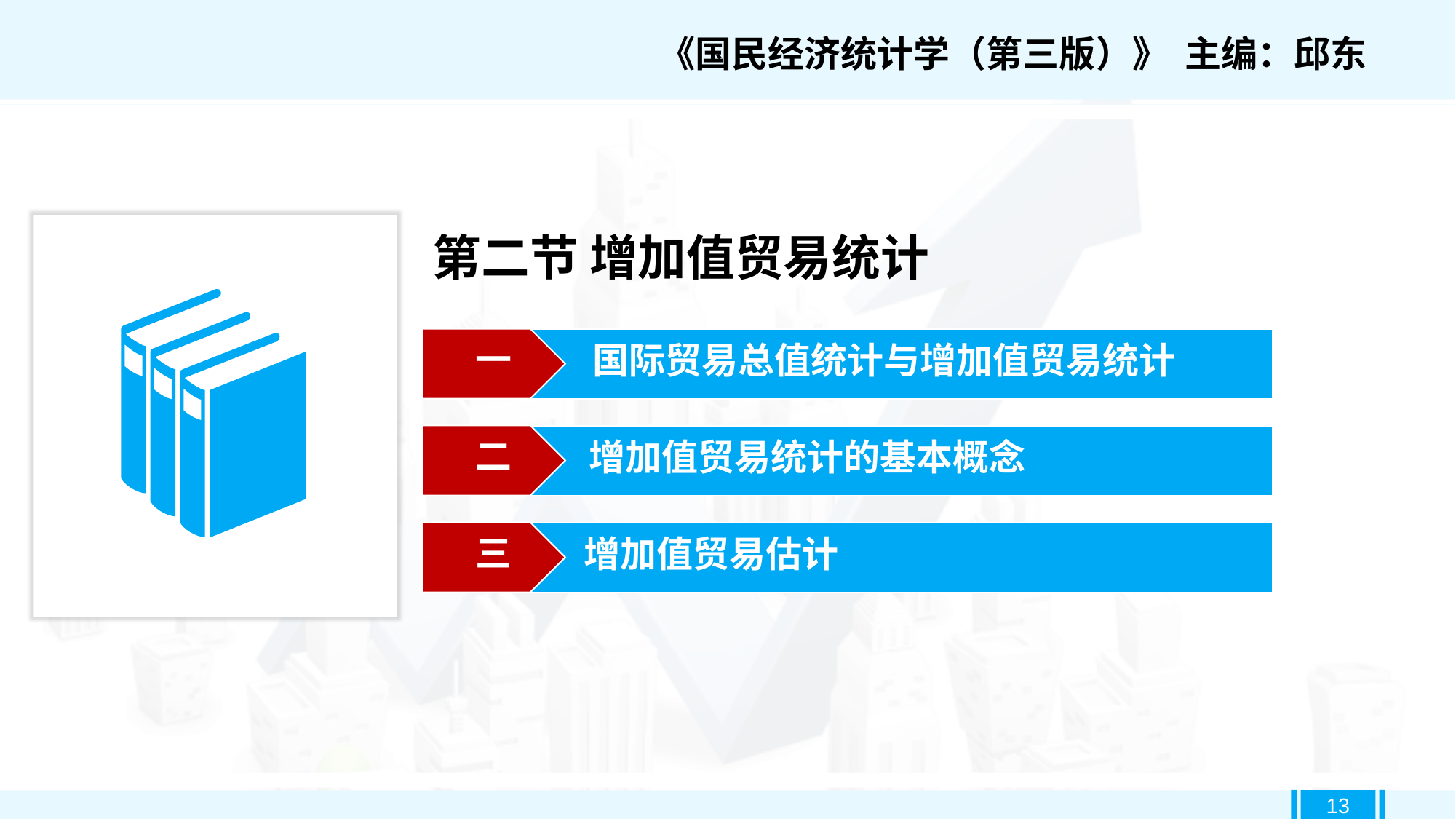

《国民经济统计学（第三版）》  主编：邱东

第二节 增加值贸易统计

一

国际贸易总值统计与增加值贸易统计

二

增加值贸易统计的基本概念

三

增加值贸易估计
13